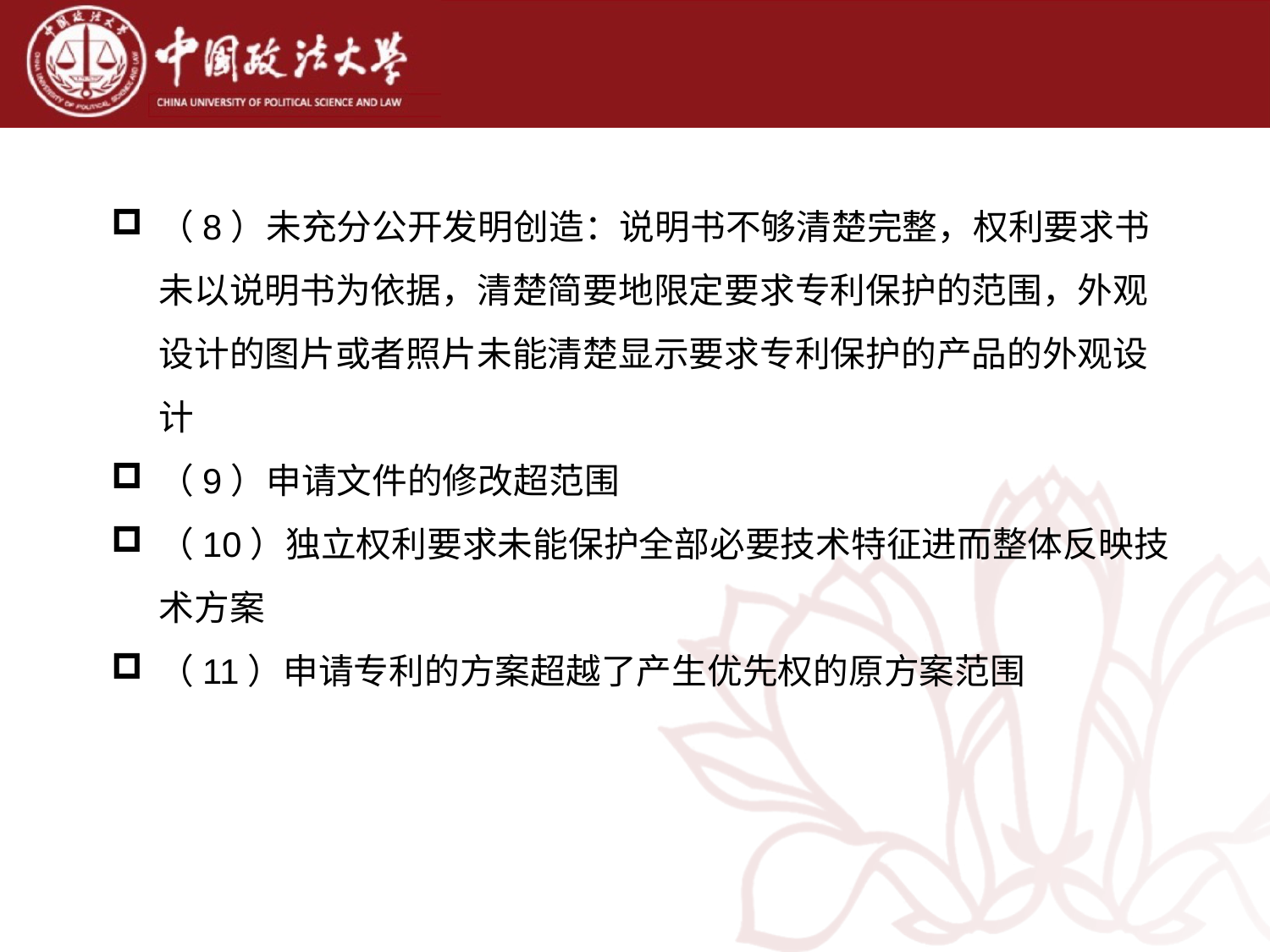

（8）未充分公开发明创造：说明书不够清楚完整，权利要求书未以说明书为依据，清楚简要地限定要求专利保护的范围，外观设计的图片或者照片未能清楚显示要求专利保护的产品的外观设计
（9）申请文件的修改超范围
（10）独立权利要求未能保护全部必要技术特征进而整体反映技术方案
（11）申请专利的方案超越了产生优先权的原方案范围